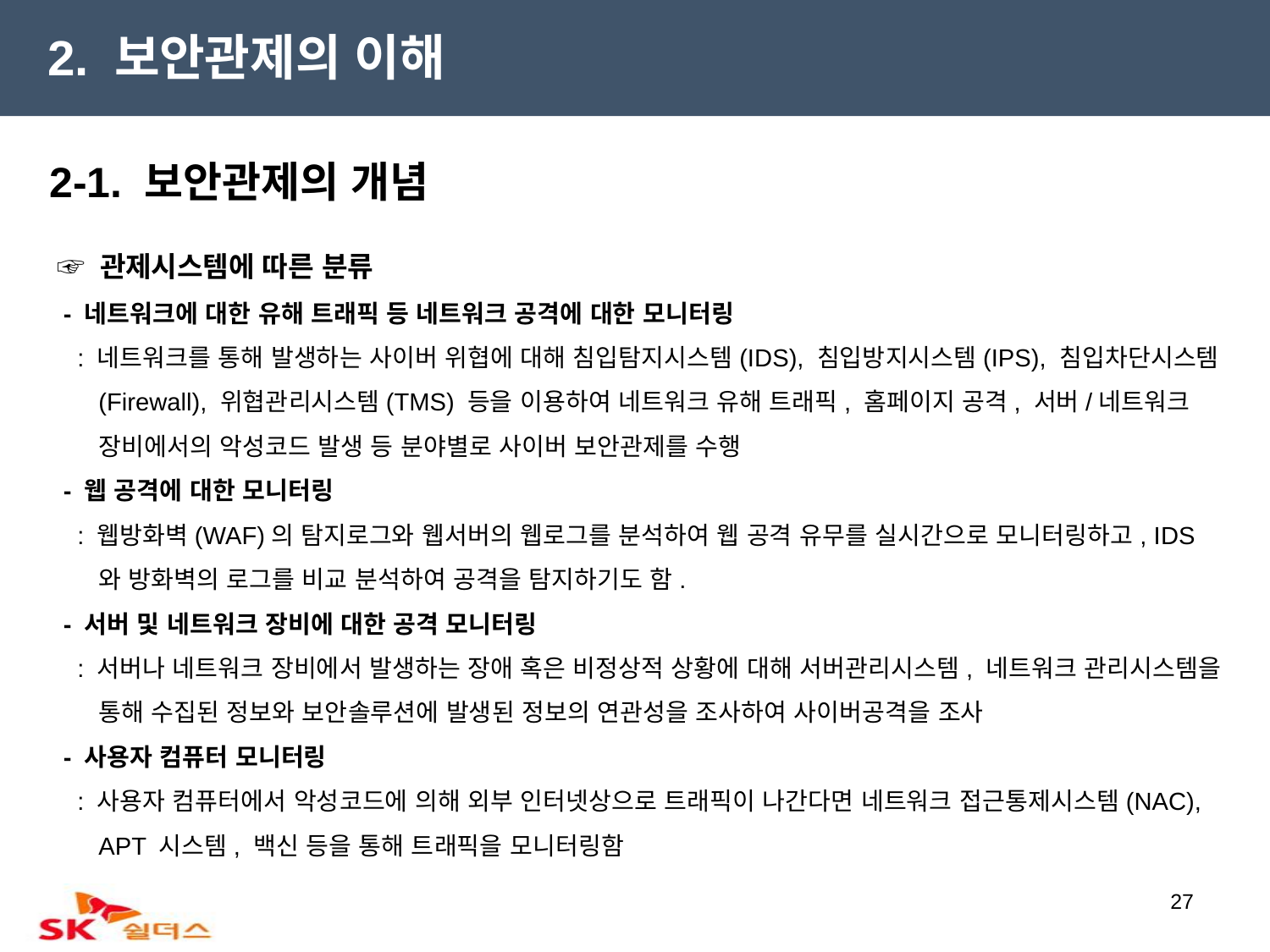

2. 보안관제의 이해
2-1. 보안관제의 개념
 ☞ 관제시스템에 따른 분류
  - 네트워크에 대한 유해 트래픽 등 네트워크 공격에 대한 모니터링
    : 네트워크를 통해 발생하는 사이버 위협에 대해 침입탐지시스템(IDS), 침입방지시스템(IPS), 침입차단시스템(Firewall), 위협관리시스템(TMS) 등을 이용하여 네트워크 유해 트래픽, 홈페이지 공격, 서버/네트워크 장비에서의 악성코드 발생 등 분야별로 사이버 보안관제를 수행
  - 웹 공격에 대한 모니터링
    : 웹방화벽(WAF)의 탐지로그와 웹서버의 웹로그를 분석하여 웹 공격 유무를 실시간으로 모니터링하고, IDS와 방화벽의 로그를 비교 분석하여 공격을 탐지하기도 함.
  - 서버 및 네트워크 장비에 대한 공격 모니터링
    : 서버나 네트워크 장비에서 발생하는 장애 혹은 비정상적 상황에 대해 서버관리시스템, 네트워크 관리시스템을 통해 수집된 정보와 보안솔루션에 발생된 정보의 연관성을 조사하여 사이버공격을 조사
  - 사용자 컴퓨터 모니터링
    : 사용자 컴퓨터에서 악성코드에 의해 외부 인터넷상으로 트래픽이 나간다면 네트워크 접근통제시스템(NAC), APT 시스템, 백신 등을 통해 트래픽을 모니터링함
27